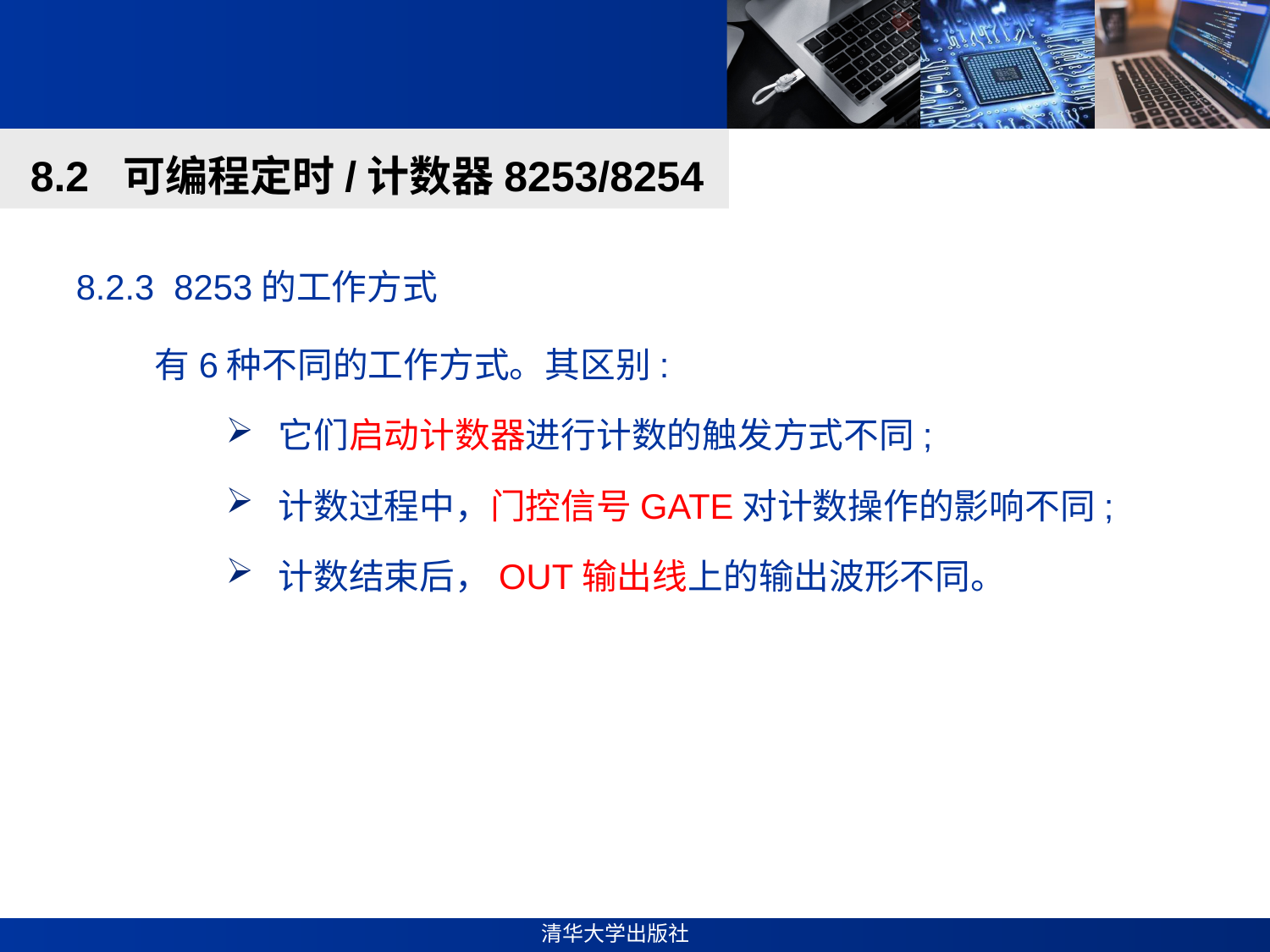

#
8.2  可编程定时/计数器8253/8254
8.2.3  8253的工作方式
         有6种不同的工作方式。其区别:
  它们启动计数器进行计数的触发方式不同;
  计数过程中，门控信号GATE对计数操作的影响不同;
  计数结束后，OUT输出线上的输出波形不同。